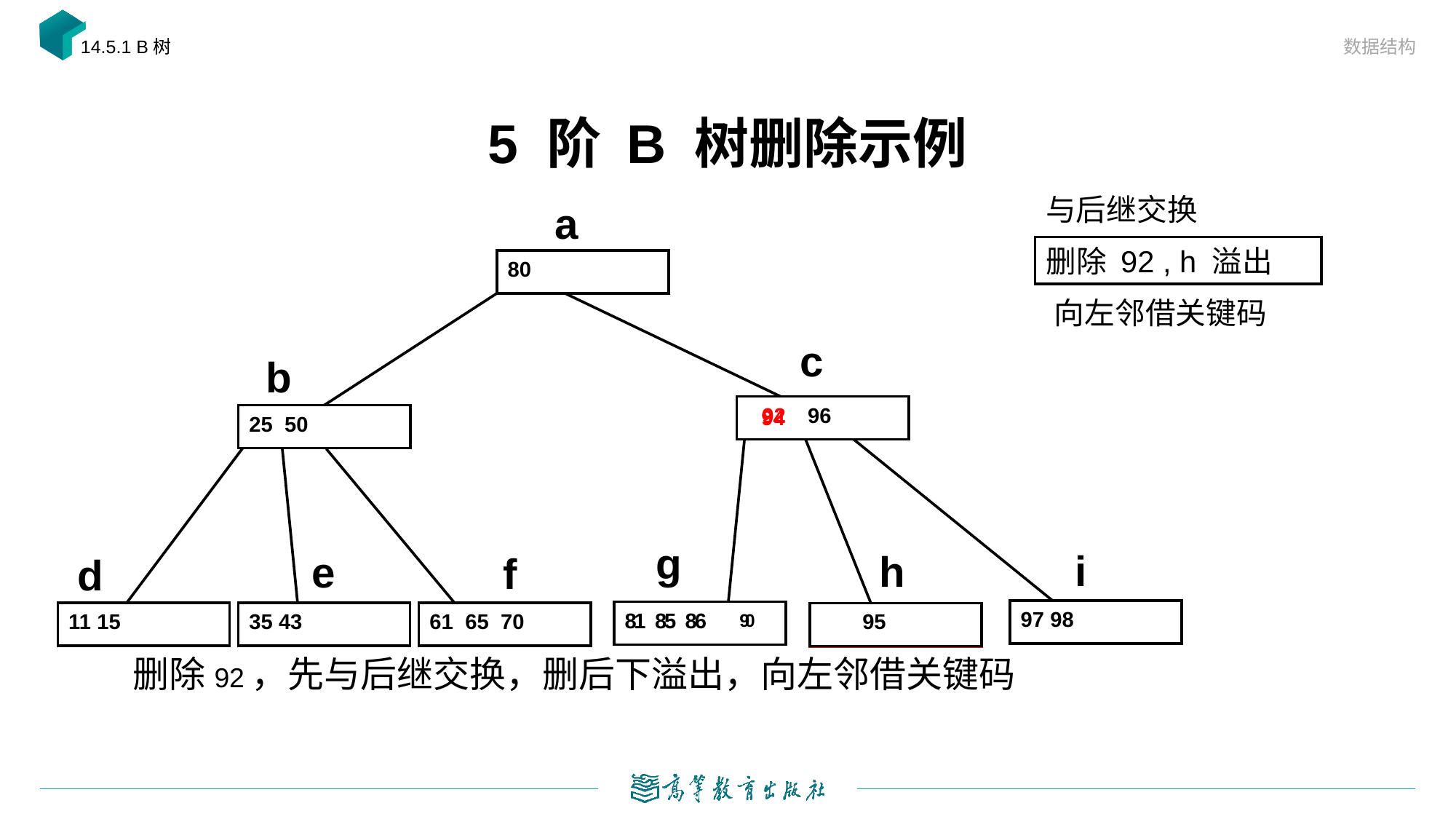

数据结构
14.5.1 B树
5 阶 B 树删除示例
与后继交换
a
删除 92 , h 溢出
80
向左邻借关键码

c
b
96
92
94
25  50

g
i
 h
e
f
d
97 98
81   85   86
11 15
35 43
61  65  70
       95
      95
90
95
94
  删除92，先与后继交换，删后下溢出，向左邻借关键码